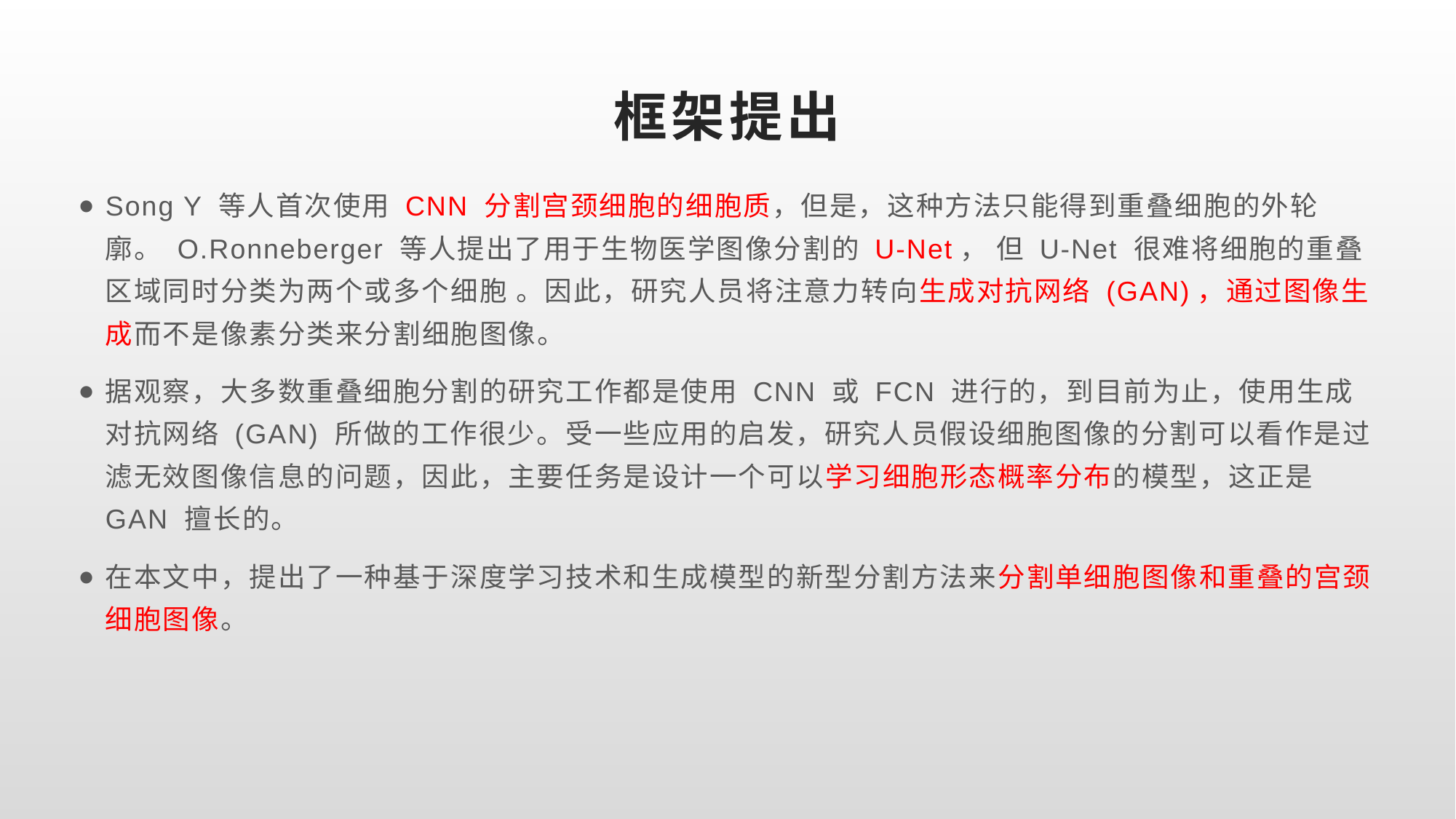

# 框架提出

Song Y 等人首次使用 CNN 分割宫颈细胞的细胞质，但是，这种方法只能得到重叠细胞的外轮廓。 O.Ronneberger 等人提出了用于生物医学图像分割的 U-Net， 但 U-Net 很难将细胞的重叠区域同时分类为两个或多个细胞 。因此，研究人员将注意力转向生成对抗网络 (GAN)，通过图像生成而不是像素分类来分割细胞图像。
据观察，大多数重叠细胞分割的研究工作都是使用 CNN 或 FCN 进行的，到目前为止，使用生成对抗网络 (GAN) 所做的工作很少。受一些应用的启发，研究人员假设细胞图像的分割可以看作是过滤无效图像信息的问题，因此，主要任务是设计一个可以学习细胞形态概率分布的模型，这正是 GAN 擅长的。
在本文中，提出了一种基于深度学习技术和生成模型的新型分割方法来分割单细胞图像和重叠的宫颈细胞图像。